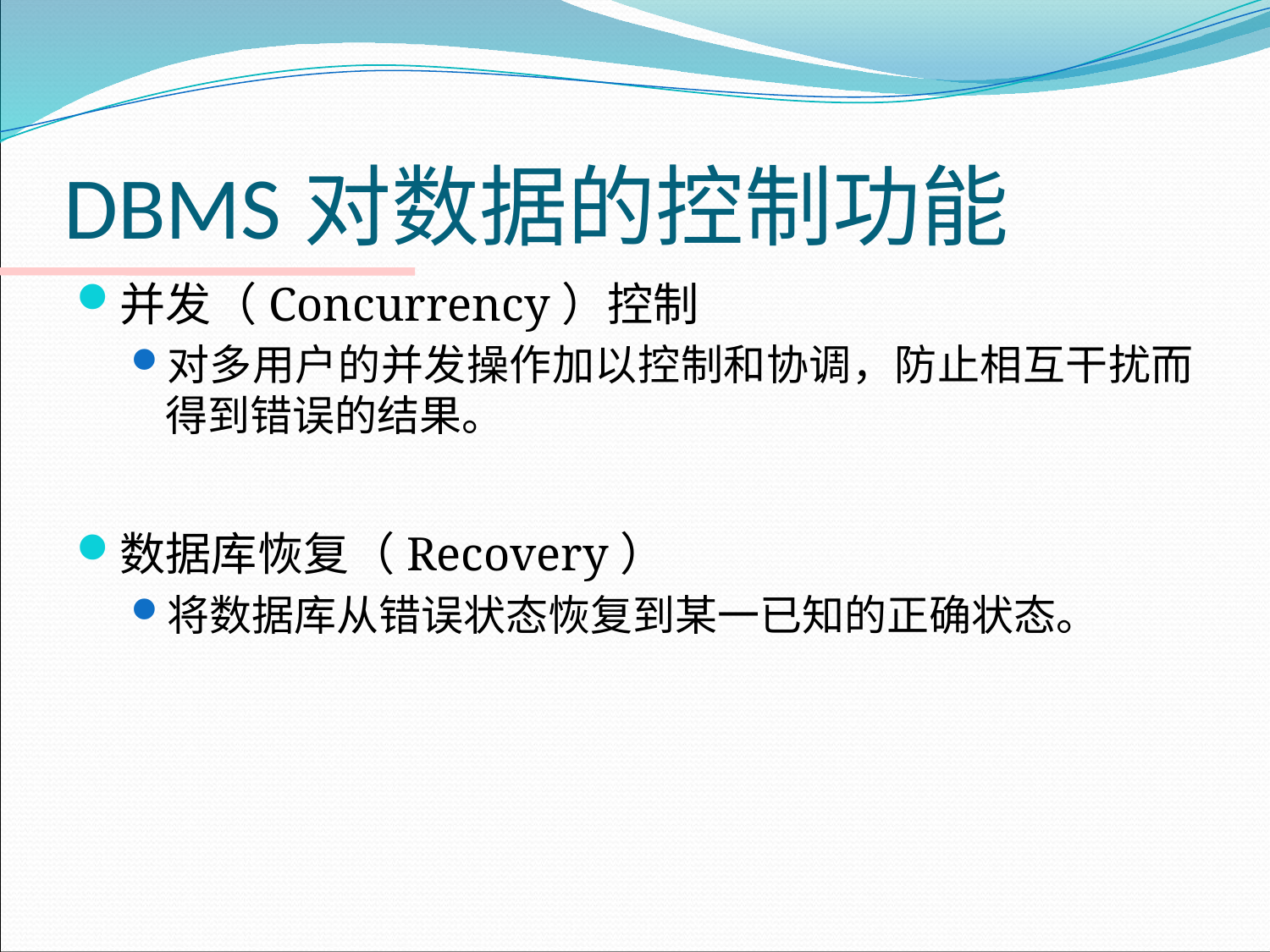

# DBMS对数据的控制功能
并发（Concurrency）控制
对多用户的并发操作加以控制和协调，防止相互干扰而得到错误的结果。

数据库恢复（Recovery）
将数据库从错误状态恢复到某一已知的正确状态。
36